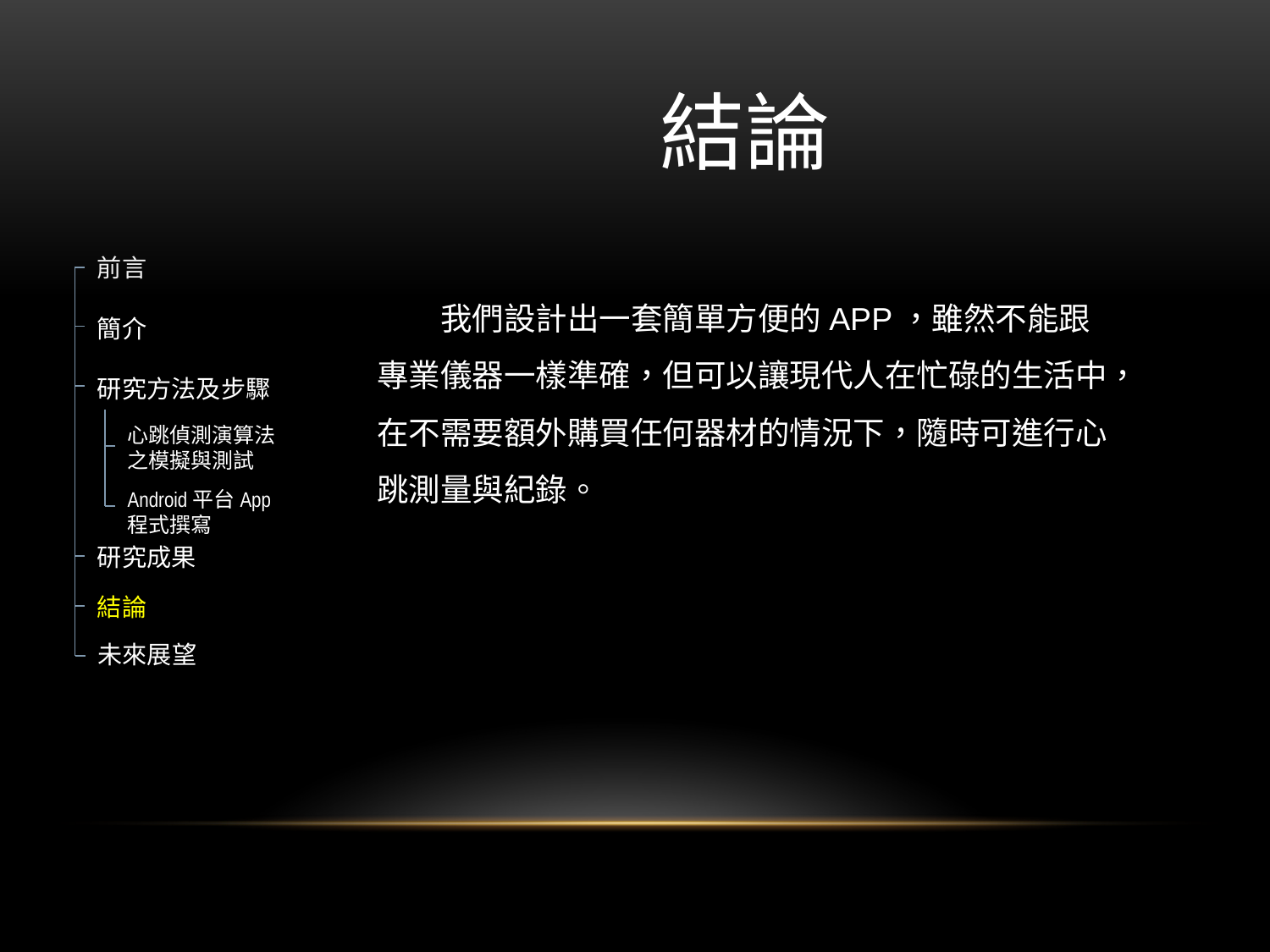

# 結論
前言
簡介
研究方法及步驟
心跳偵測演算法之模擬與測試
Android平台App
程式撰寫
研究成果
結論
未來展望
　　我們設計出一套簡單方便的APP，雖然不能跟專業儀器一樣準確，但可以讓現代人在忙碌的生活中，在不需要額外購買任何器材的情況下，隨時可進行心跳測量與紀錄。